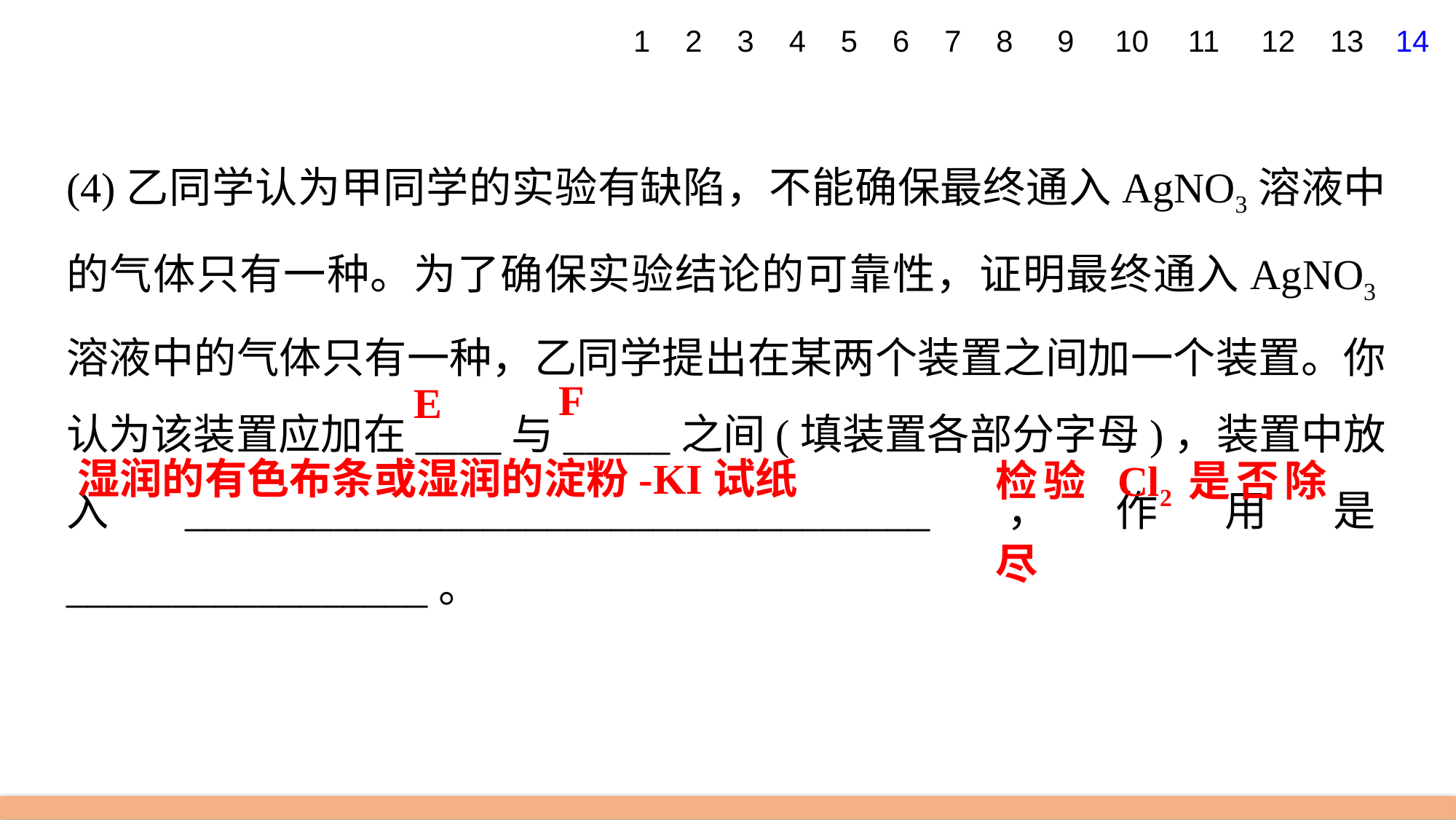

1
2
3
4
5
6
7
8
9
10
11
12
13
14
(4)乙同学认为甲同学的实验有缺陷，不能确保最终通入AgNO3溶液中的气体只有一种。为了确保实验结论的可靠性，证明最终通入AgNO3溶液中的气体只有一种，乙同学提出在某两个装置之间加一个装置。你认为该装置应加在____与_____之间(填装置各部分字母)，装置中放入___________________________________，作用是_________________。
F
E
检验 Cl2是否除尽
湿润的有色布条或湿润的淀粉­-KI试纸